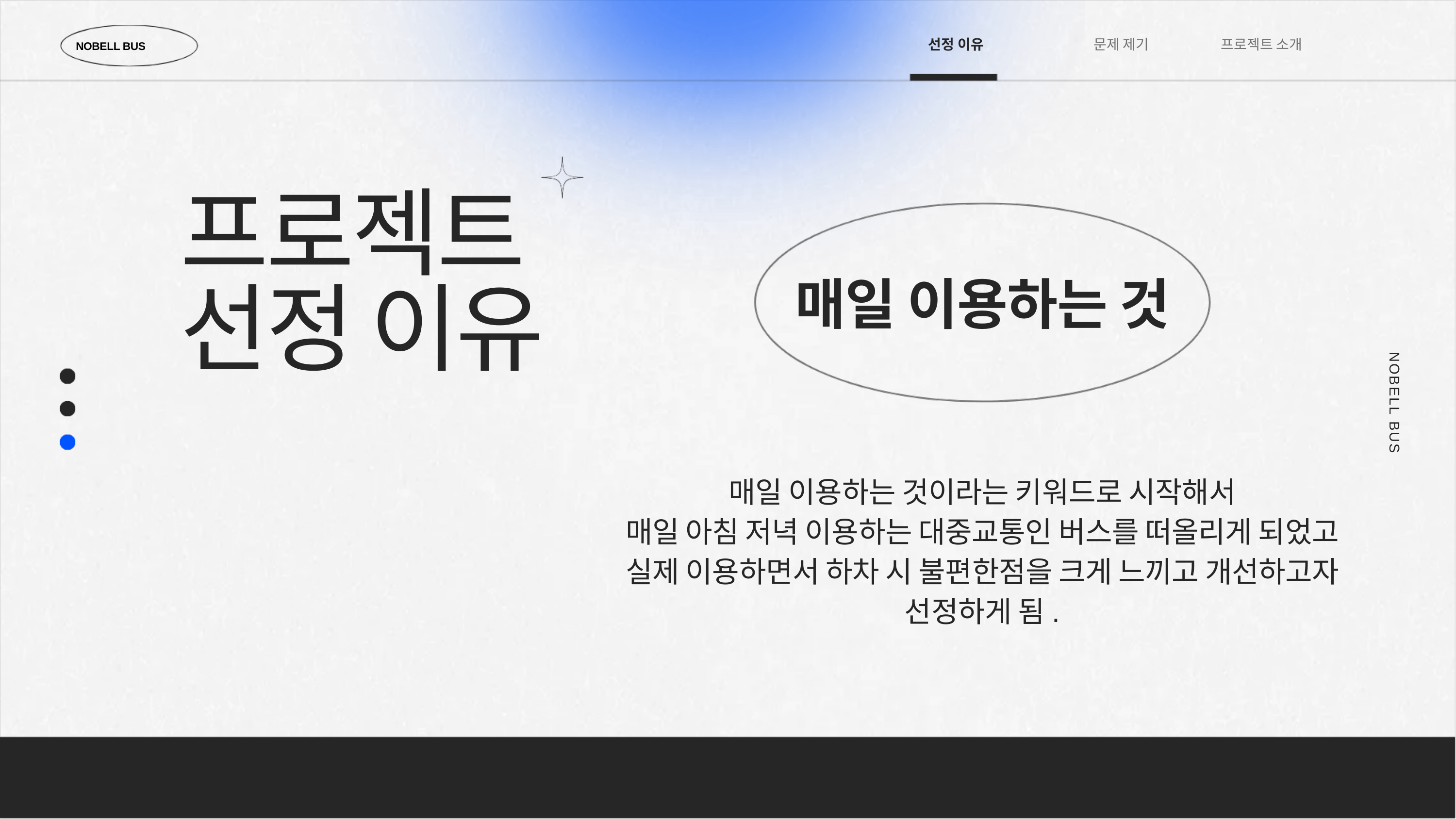

선정 이유

문제 제기

프로젝트 소개

NOBELL BUS

프로젝트
선정 이유

매일 이용하는 것

NOBELL BUS

매일 이용하는 것이라는 키워드로 시작해서
매일 아침 저녁 이용하는 대중교통인 버스를 떠올리게 되었고
실제 이용하면서 하차 시 불편한점을 크게 느끼고 개선하고자 선정하게 됨.